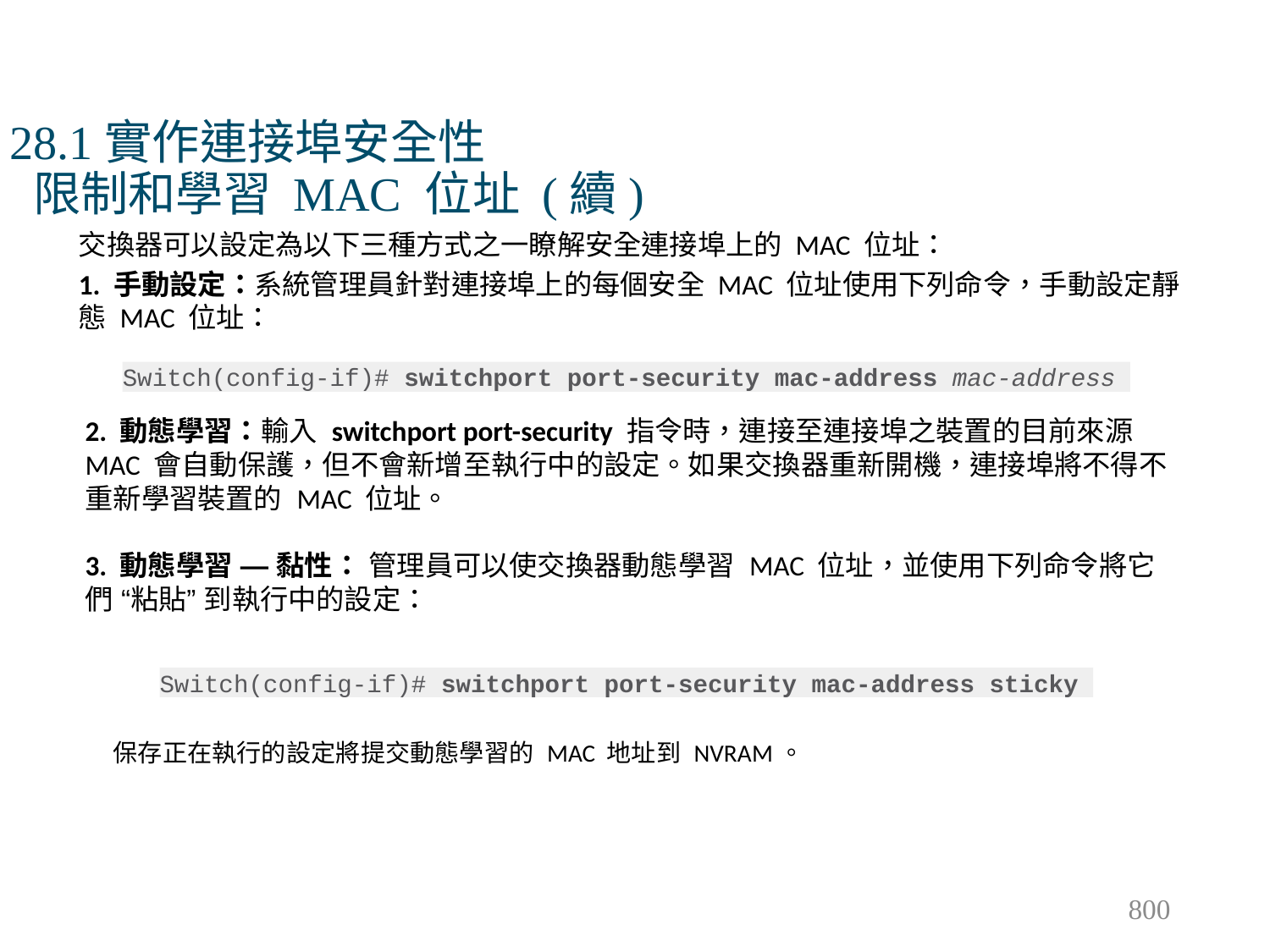

# 28.1實作連接埠安全性 限制和學習 MAC 位址 (續)
交換器可以設定為以下三種方式之一瞭解安全連接埠上的 MAC 位址：
1. 手動設定：系統管理員針對連接埠上的每個安全 MAC 位址使用下列命令，手動設定靜態 MAC 位址：

Switch(config-if)# switchport port-security mac-address mac-address
2. 動態學習：輸入 switchport port-security 指令時，連接至連接埠之裝置的目前來源 MAC 會自動保護，但不會新增至執行中的設定。如果交換器重新開機，連接埠將不得不重新學習裝置的 MAC 位址。

3. 動態學習 — 黏性： 管理員可以使交換器動態學習 MAC 位址，並使用下列命令將它們 “粘貼” 到執行中的設定：

Switch(config-if)# switchport port-security mac-address sticky
保存正在執行的設定將提交動態學習的 MAC 地址到 NVRAM。

800